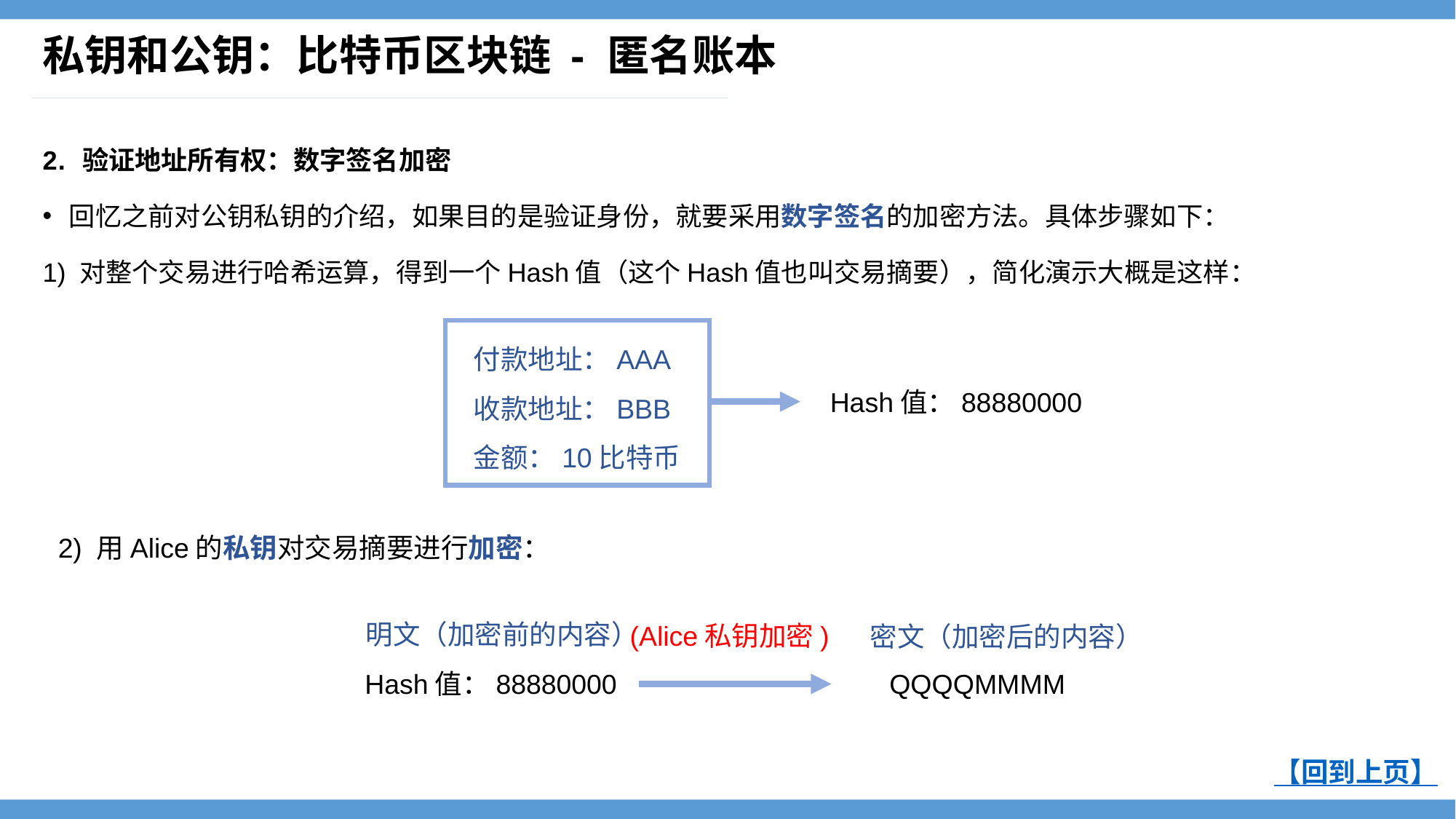

# 私钥和公钥：比特币区块链 - 匿名账本
验证地址所有权：数字签名加密
回忆之前对公钥私钥的介绍，如果目的是验证身份，就要采用数字签名的加密方法。具体步骤如下：
1) 对整个交易进行哈希运算，得到一个Hash值（这个Hash值也叫交易摘要），简化演示大概是这样：

付款地址：AAA
收款地址：BBB
金额：10比特币
Hash值：88880000
2) 用Alice的私钥对交易摘要进行加密：
明文（加密前的内容）
(Alice私钥加密)
密文（加密后的内容）
Hash值：88880000
QQQQMMMM
【回到上页】